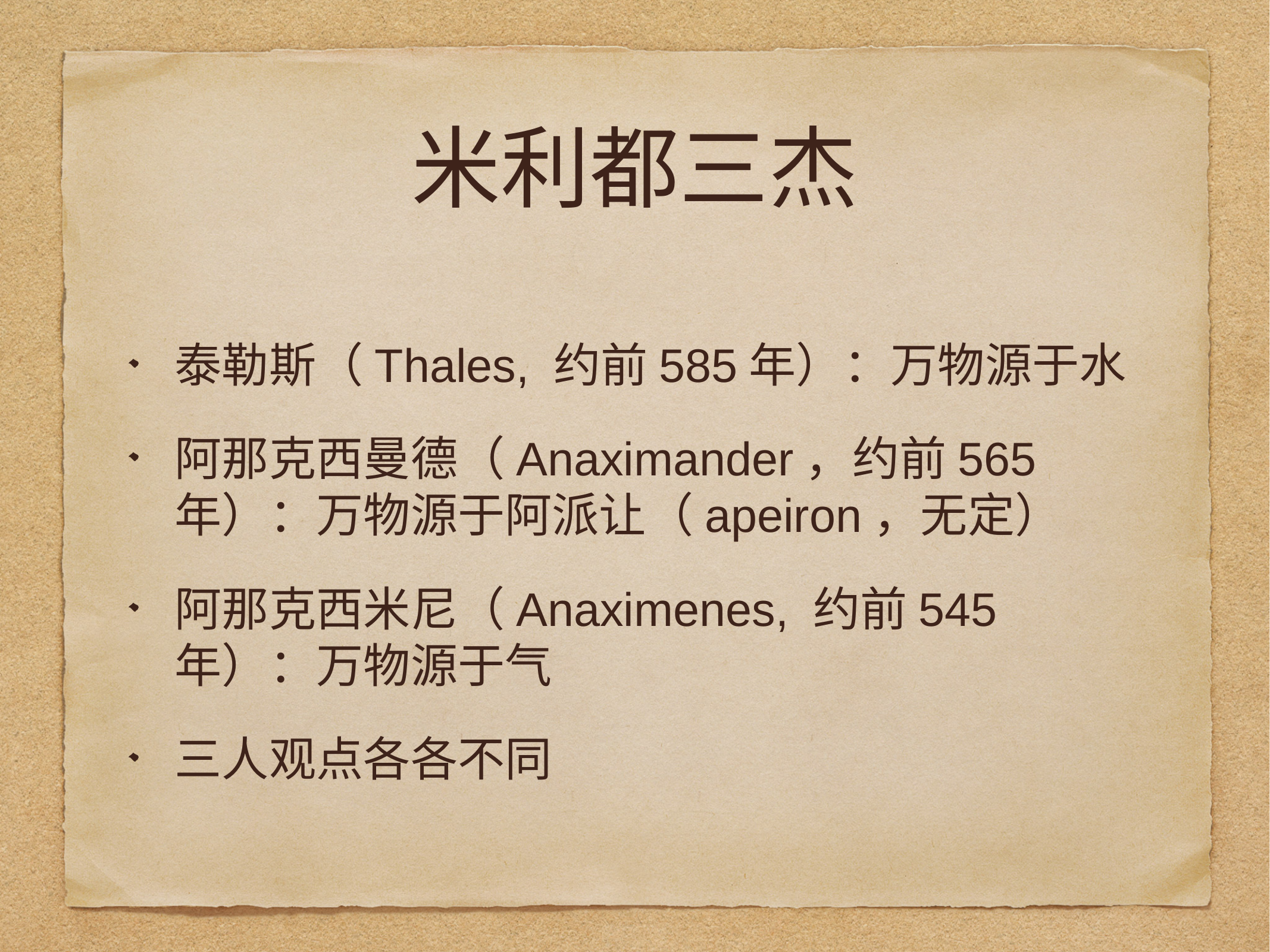

# 米利都三杰
泰勒斯（Thales, 约前585年）：万物源于水
阿那克西曼德（Anaximander，约前565年）：万物源于阿派让（apeiron，无定）
阿那克西米尼（Anaximenes, 约前545年）：万物源于气
三人观点各各不同